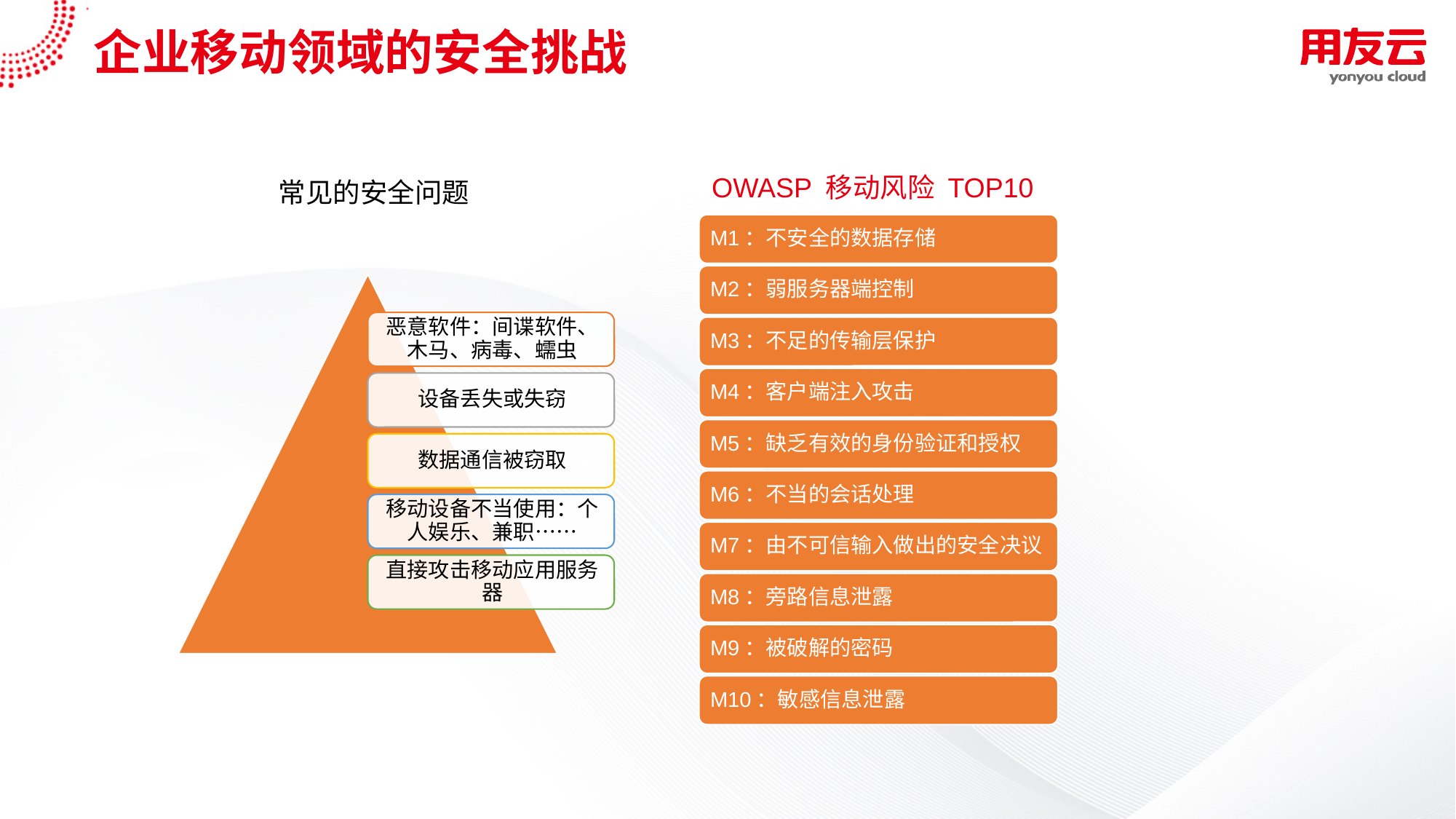

# 企业移动领域的安全挑战
OWASP 移动风险 TOP10
常见的安全问题
M1：不安全的数据存储
M2：弱服务器端控制
M3：不足的传输层保护
M4：客户端注入攻击
M5：缺乏有效的身份验证和授权
M6：不当的会话处理
M7：由不可信输入做出的安全决议
M8：旁路信息泄露
M9：被破解的密码
M10：敏感信息泄露
恶意软件：间谍软件、木马、病毒、蠕虫
设备丢失或失窃
数据通信被窃取
移动设备不当使用：个人娱乐、兼职……
直接攻击移动应用服务器